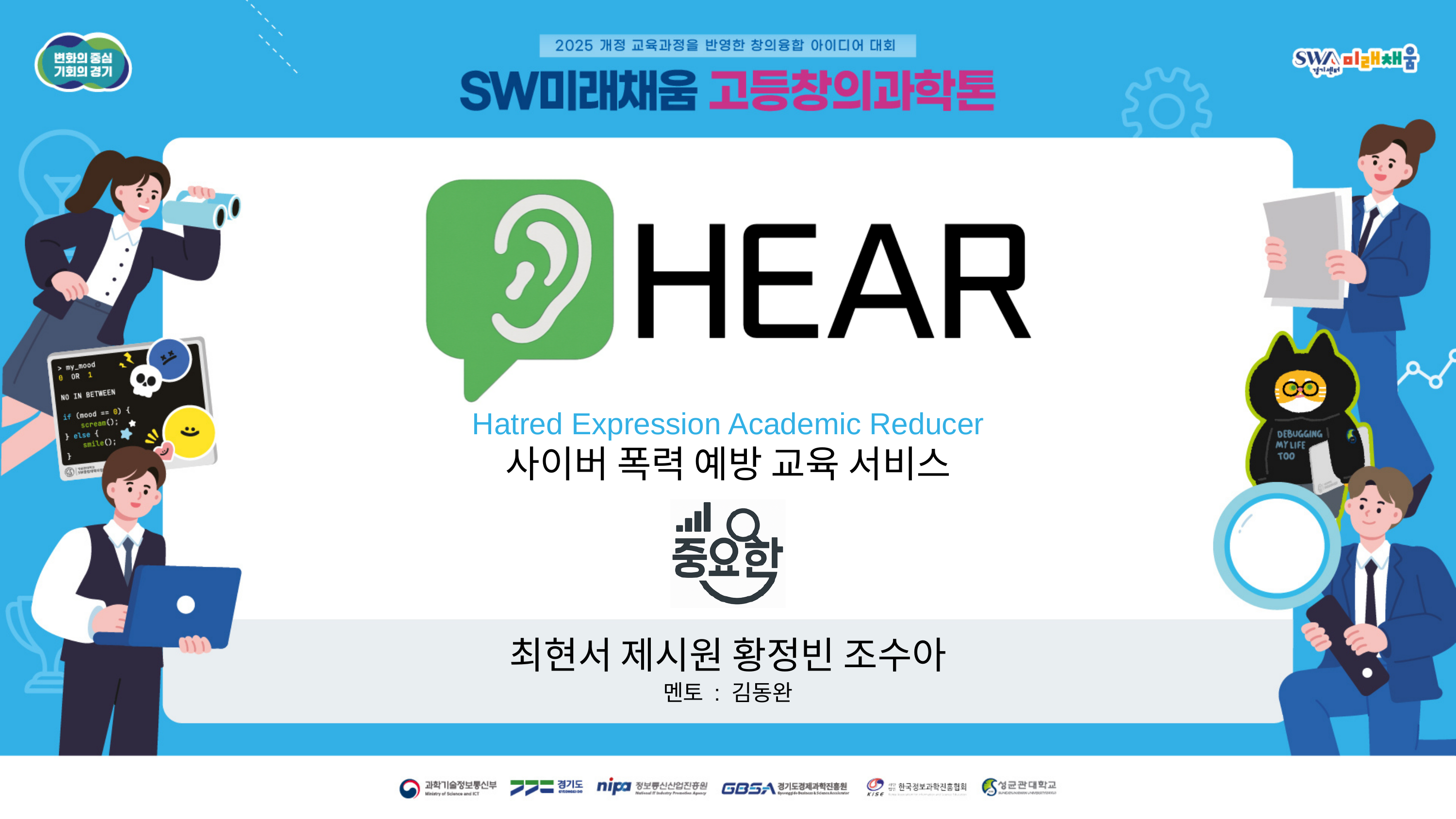

Hatred Expression Academic Reducer
사이버 폭력 예방 교육 서비스

최현서 제시원 황정빈 조수아
멘토 : 김동완